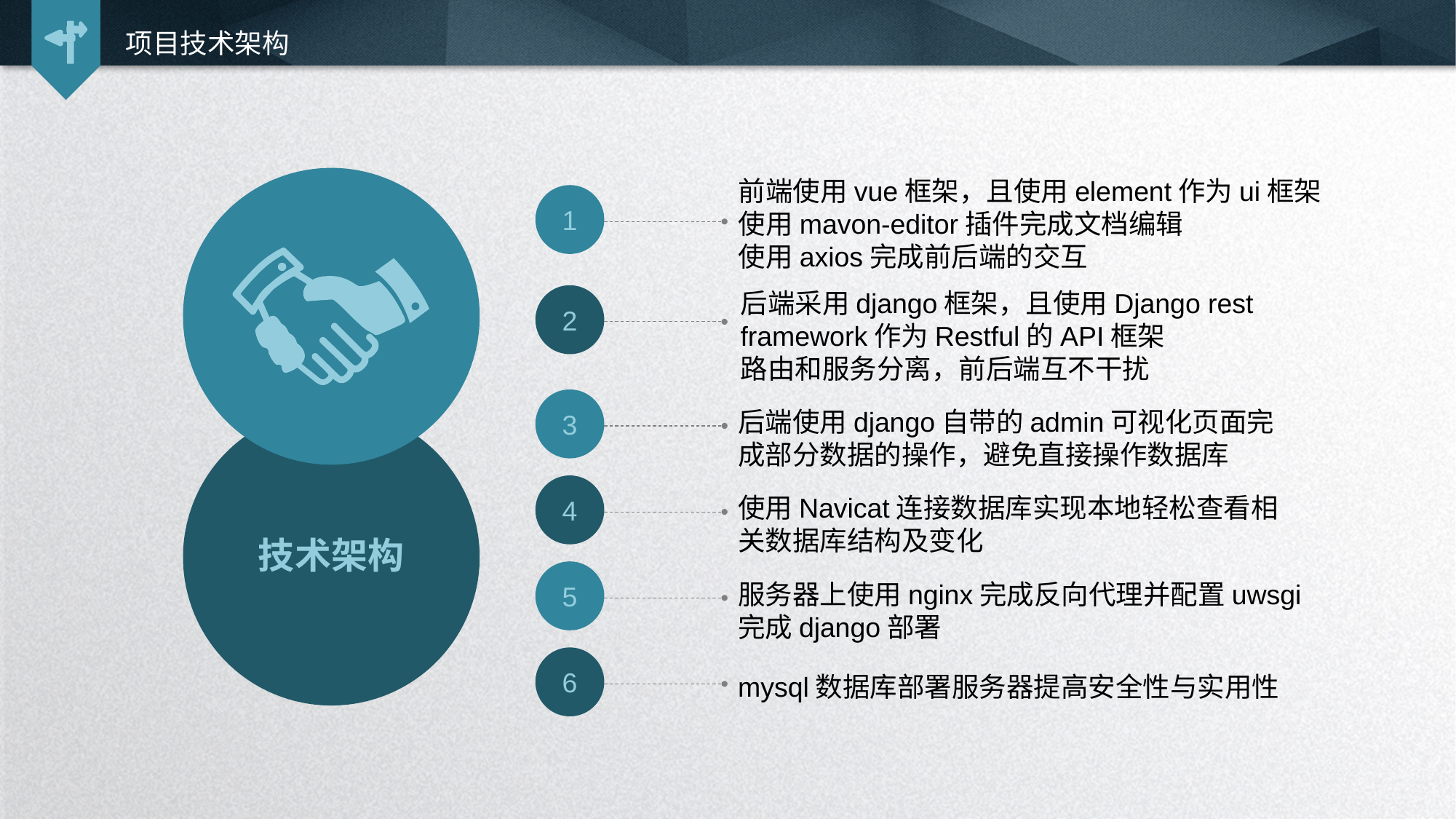

项目技术架构

前端使用vue框架，且使用element作为ui框架
使用mavon-editor插件完成文档编辑
使用axios完成前后端的交互

1

后端采用django框架，且使用Django rest framework作为Restful的API框架
路由和服务分离，前后端互不干扰

2
3
后端使用django自带的admin可视化页面完成部分数据的操作，避免直接操作数据库

4
使用Navicat连接数据库实现本地轻松查看相关数据库结构及变化

技术架构
5
服务器上使用nginx完成反向代理并配置uwsgi完成django部署

6
mysql数据库部署服务器提高安全性与实用性

延时符